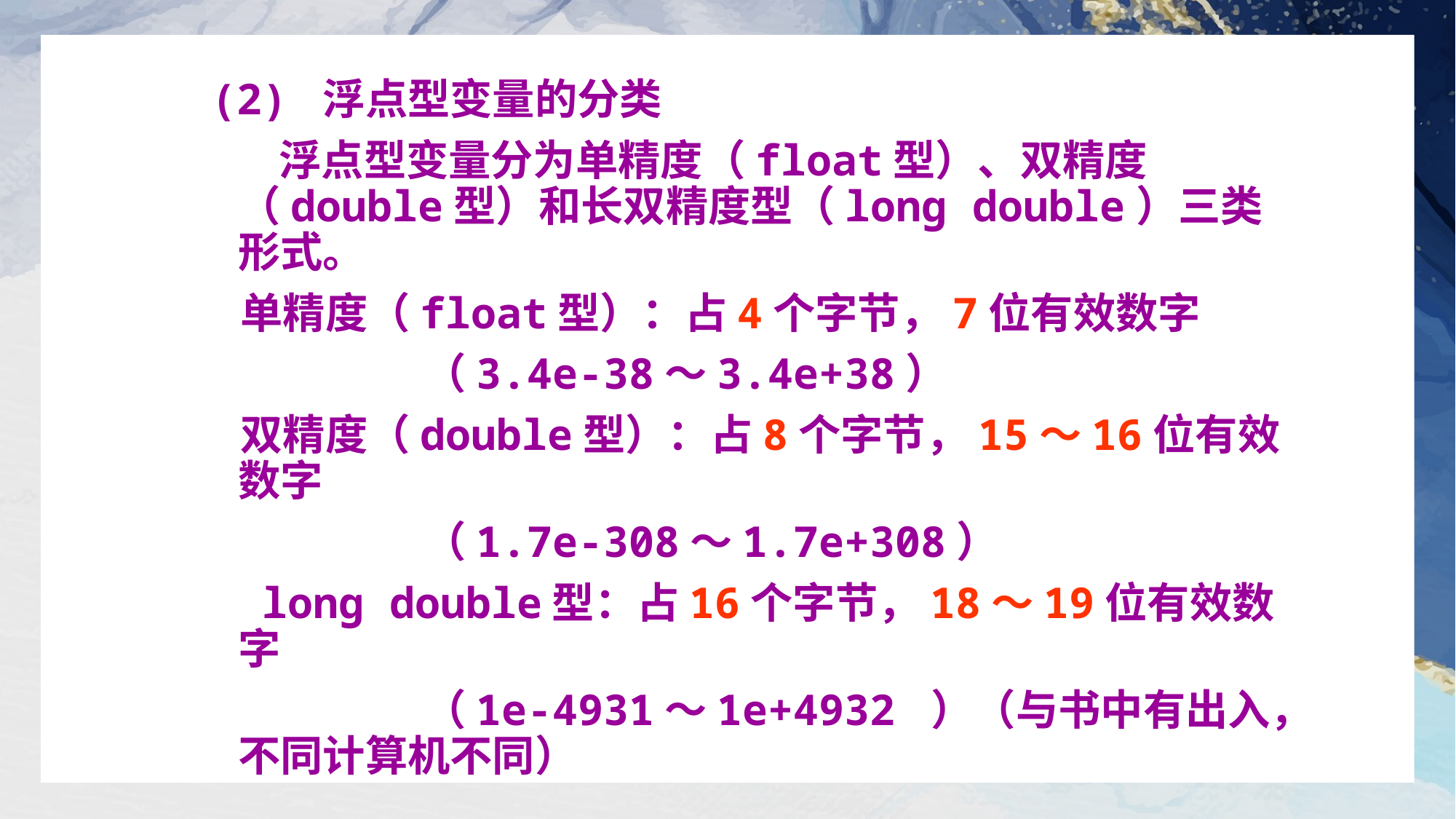

(2) 浮点型变量的分类
      浮点型变量分为单精度（float型）、双精度（double型）和长双精度型（long double）三类形式。
  单精度（float型）：占4个字节，7位有效数字
                     （3.4e-38～3.4e+38）
  双精度（double型）：占8个字节，15～16位有效数字
                     （1.7e-308～1.7e+308）
  long double型：占16个字节，18～19位有效数字
                     （1e-4931～1e+4932 ）（与书中有出入，不同计算机不同）